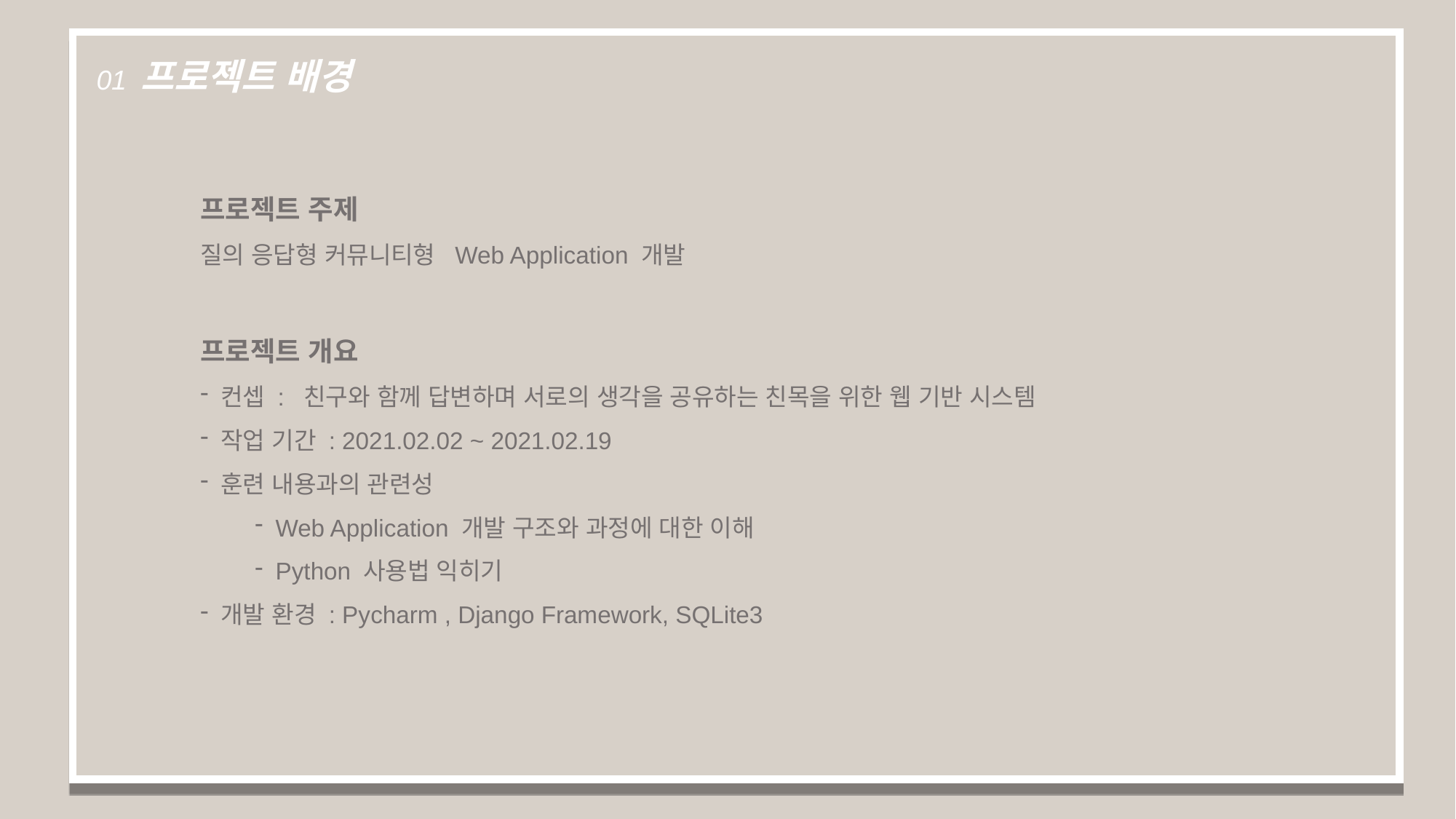

01 프로젝트 배경

프로젝트 주제
질의 응답형 커뮤니티형  Web Application 개발

프로젝트 개요
컨셉 :  친구와 함께 답변하며 서로의 생각을 공유하는 친목을 위한 웹 기반 시스템
작업 기간 : 2021.02.02 ~ 2021.02.19
훈련 내용과의 관련성
Web Application 개발 구조와 과정에 대한 이해
Python 사용법 익히기
개발 환경 : Pycharm , Django Framework, SQLite3